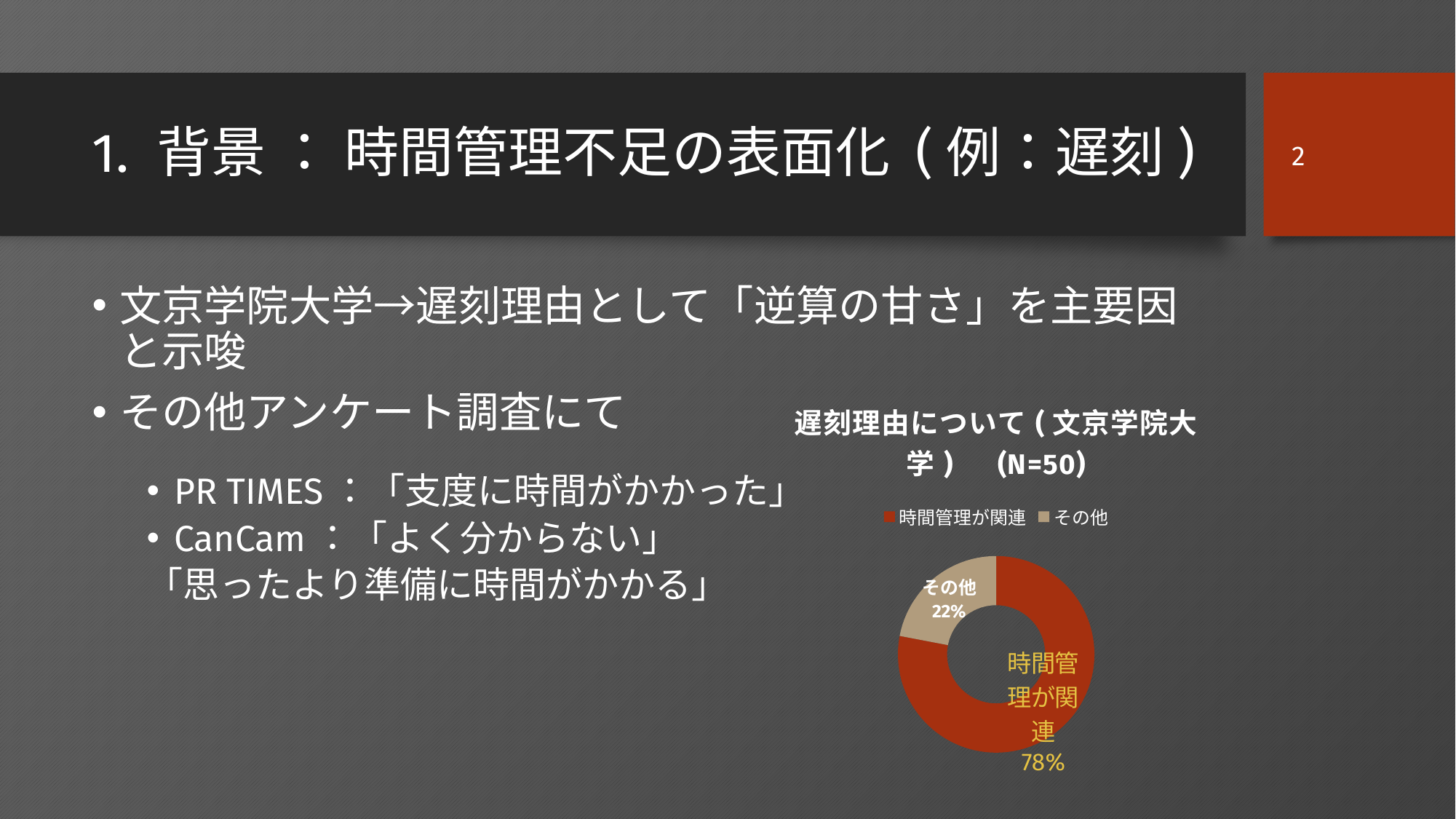

2
# 1. 背景 ： 時間管理不足の表面化 (例：遅刻)
文京学院大学→遅刻理由として「逆算の甘さ」を主要因と示唆
その他アンケート調査にて

PR TIMES：「支度に時間がかかった」
CanCam：「よく分からない」
「思ったより準備に時間がかかる」

### Chart:

| Category | 遅刻理由について(文京学院大学)　(N=50) |
|---|---|
| 時間管理が関連 | 39.0 |
| 第 2 四半期 | 0.0 |
| 第 3 四半期 | 0.0 |
| その他 | 11.0 |